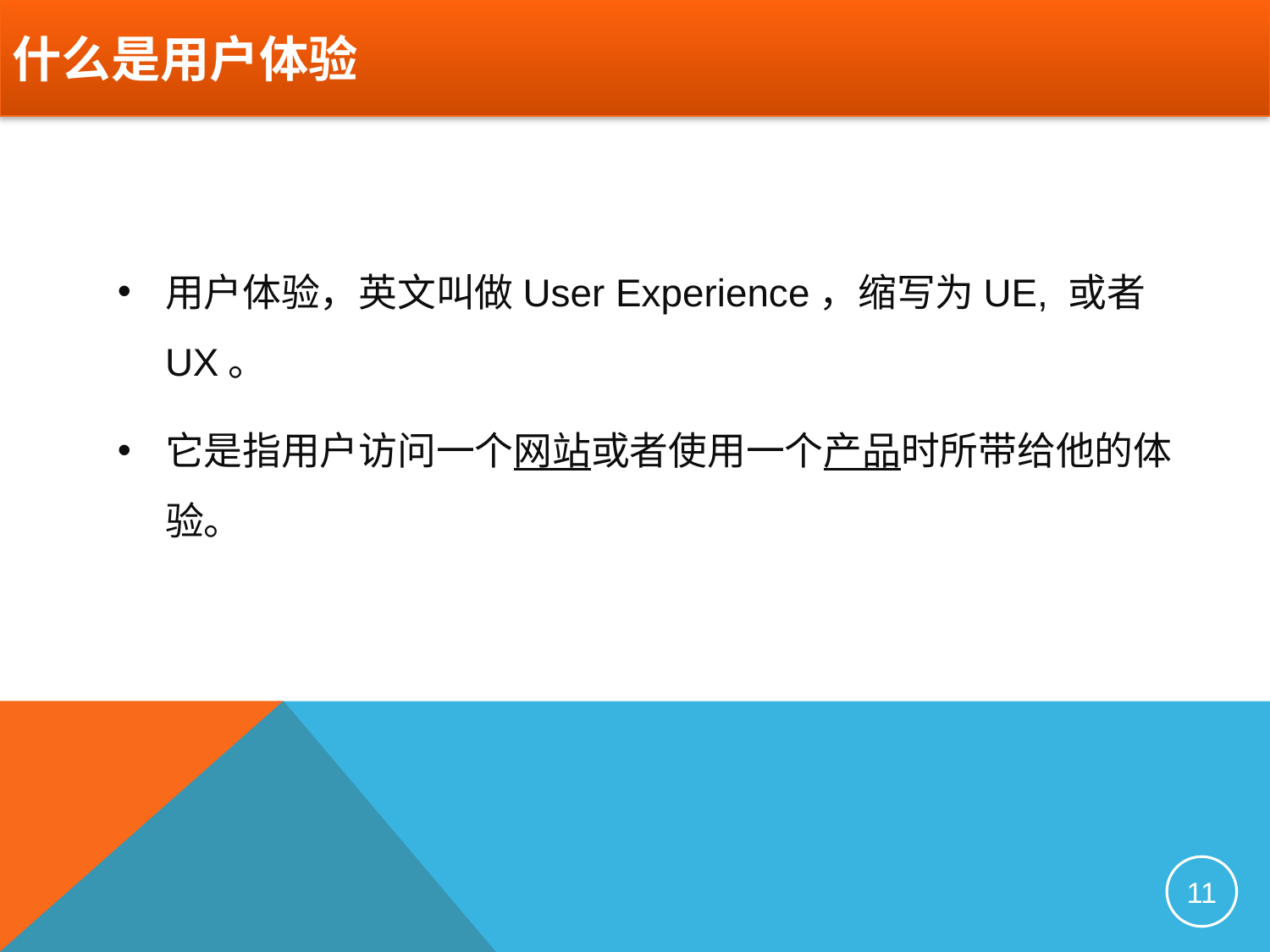

什么是用户体验
用户体验，英文叫做User Experience，缩写为UE, 或者UX。
它是指用户访问一个网站或者使用一个产品时所带给他的体验。
11